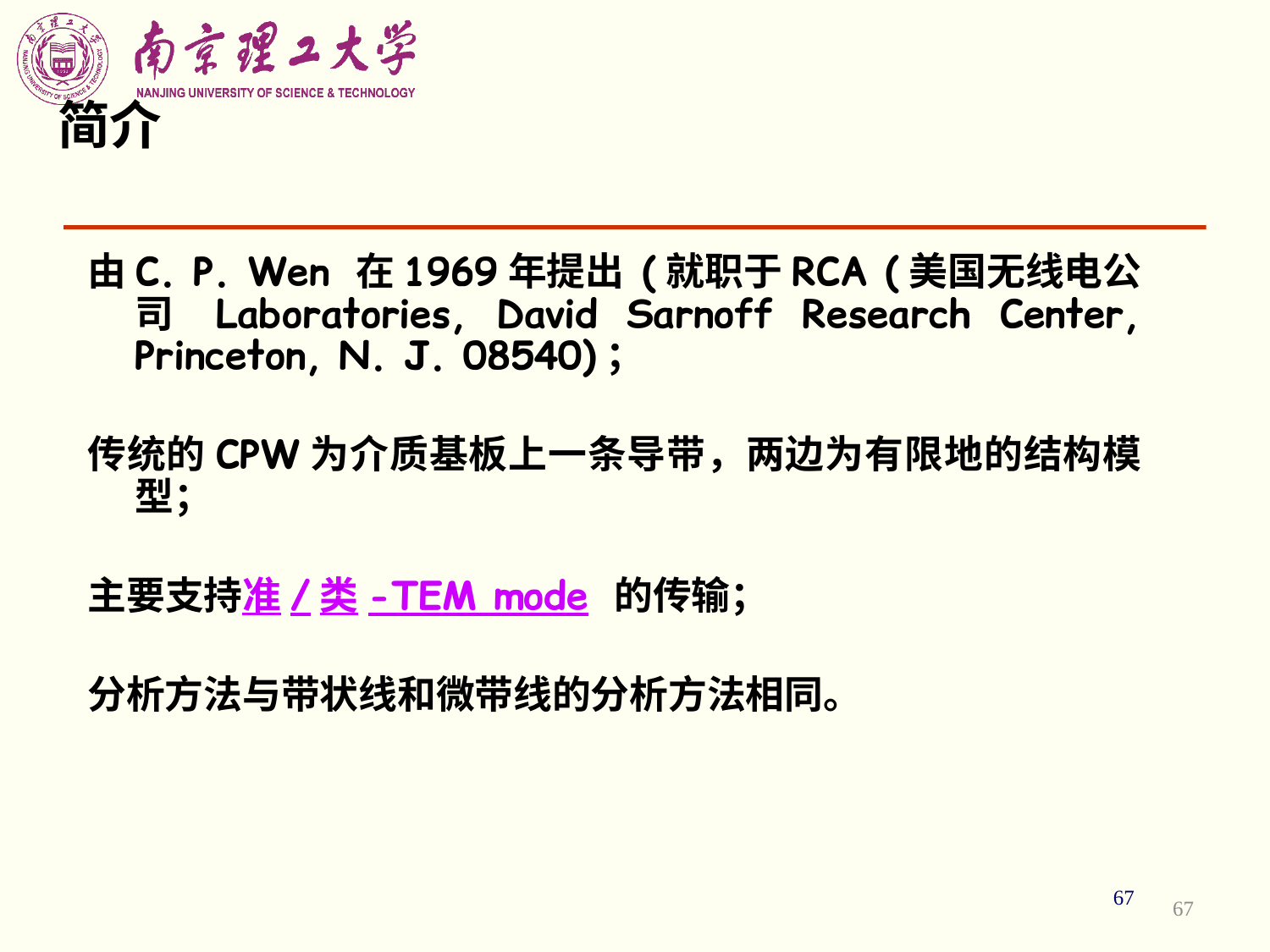

# 简介
由C. P. Wen 在1969年提出 (就职于RCA (美国无线电公司 Laboratories, David Sarnoff Research Center, Princeton, N. J. 08540)；

传统的CPW为介质基板上一条导带，两边为有限地的结构模型；

主要支持准/类-TEM mode 的传输；

分析方法与带状线和微带线的分析方法相同。

67